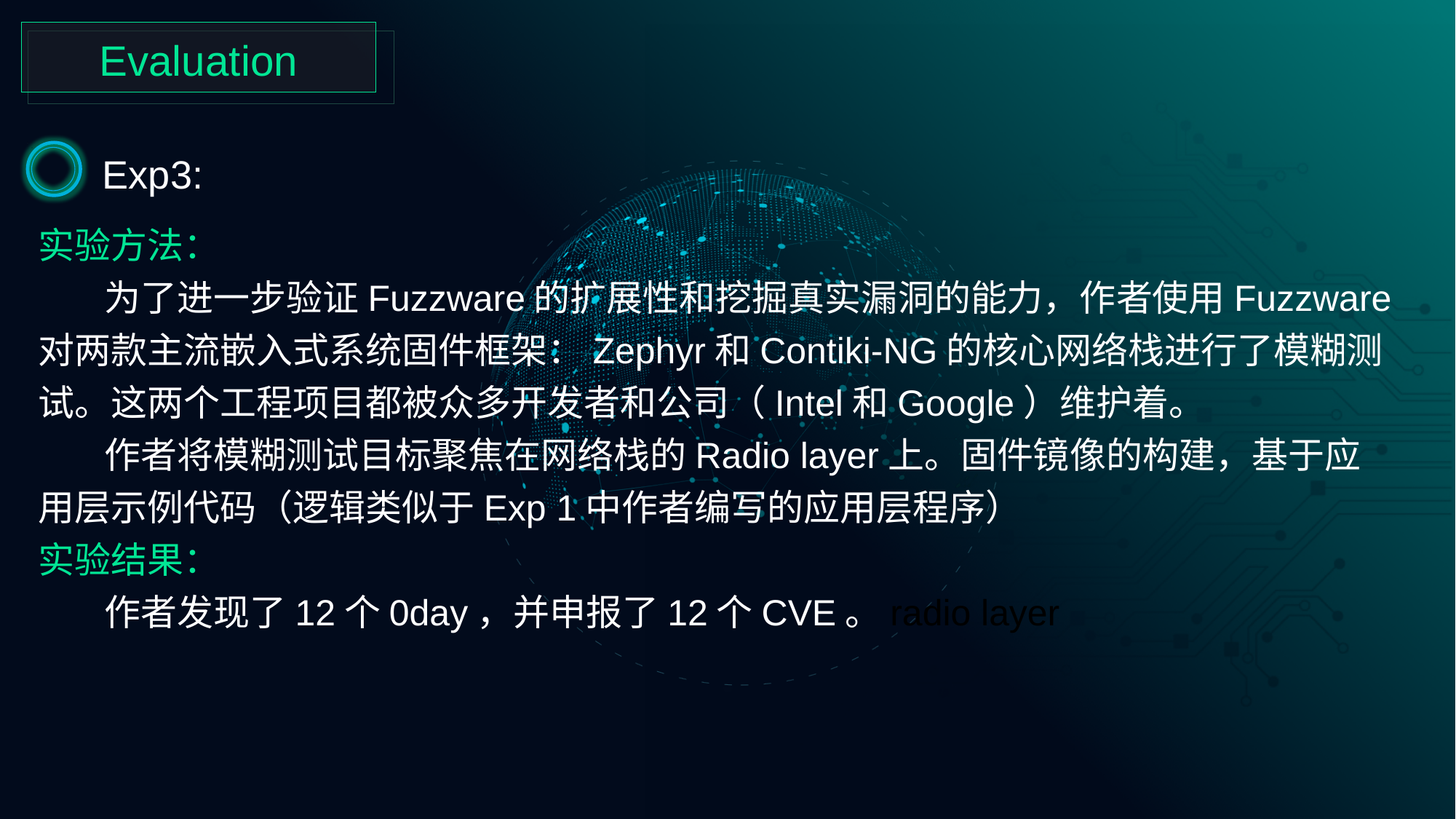

Evaluation

Exp3:
实验方法：
       为了进一步验证Fuzzware的扩展性和挖掘真实漏洞的能力，作者使用Fuzzware对两款主流嵌入式系统固件框架：Zephyr和Contiki-NG的核心网络栈进行了模糊测试。这两个工程项目都被众多开发者和公司（Intel和Google）维护着。
       作者将模糊测试目标聚焦在网络栈的Radio layer上。固件镜像的构建，基于应用层示例代码（逻辑类似于Exp 1中作者编写的应用层程序）
实验结果：
       作者发现了12个0day，并申报了12个CVE。radio layer